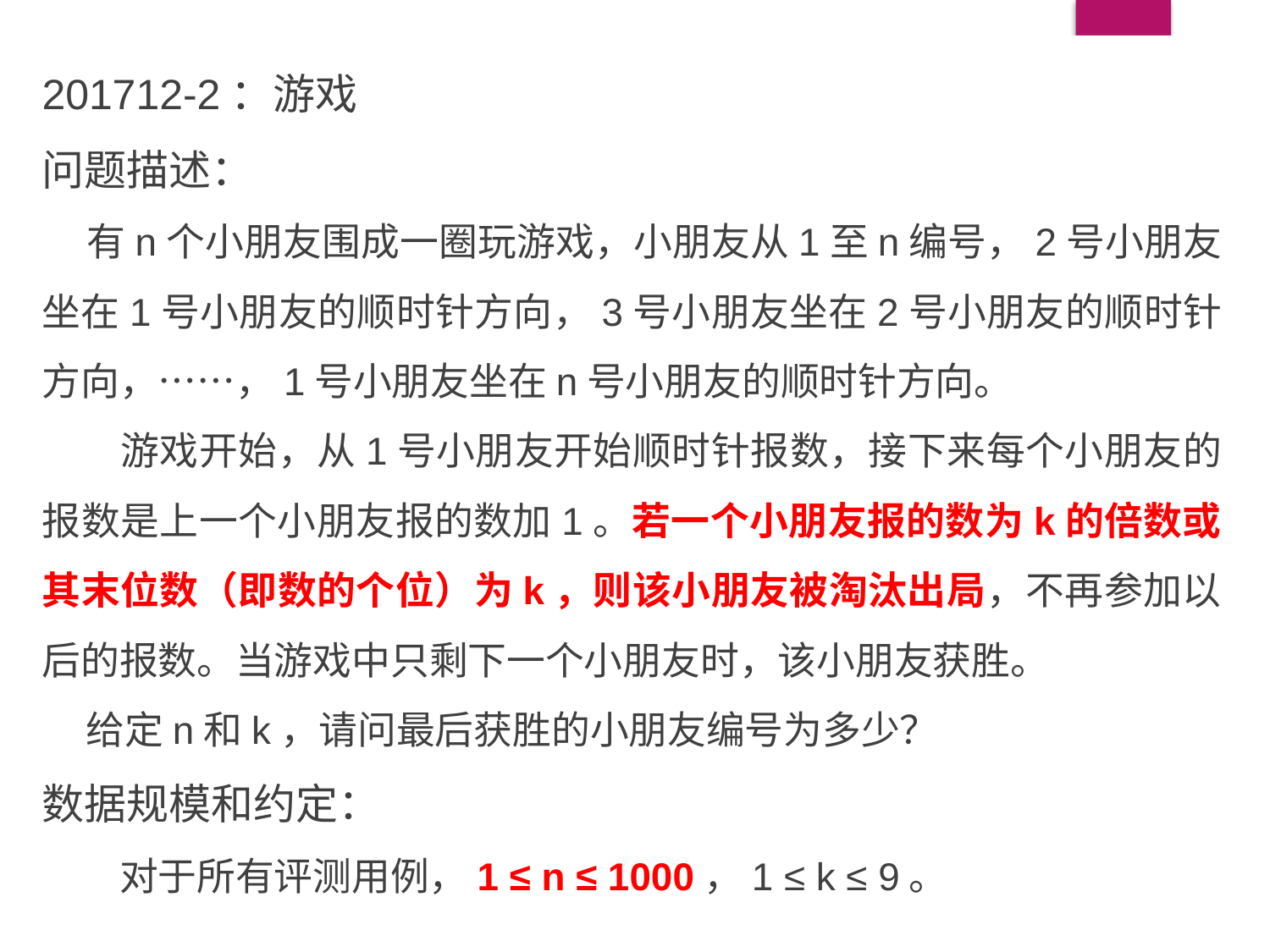

201712-2：游戏
问题描述：
    有n个小朋友围成一圈玩游戏，小朋友从1至n编号，2号小朋友坐在1号小朋友的顺时针方向，3号小朋友坐在2号小朋友的顺时针方向，……，1号小朋友坐在n号小朋友的顺时针方向。
　　游戏开始，从1号小朋友开始顺时针报数，接下来每个小朋友的报数是上一个小朋友报的数加1。若一个小朋友报的数为k的倍数或其末位数（即数的个位）为k，则该小朋友被淘汰出局，不再参加以后的报数。当游戏中只剩下一个小朋友时，该小朋友获胜。
    给定n和k，请问最后获胜的小朋友编号为多少？
数据规模和约定：
　　对于所有评测用例，1 ≤ n ≤ 1000，1 ≤ k ≤ 9。